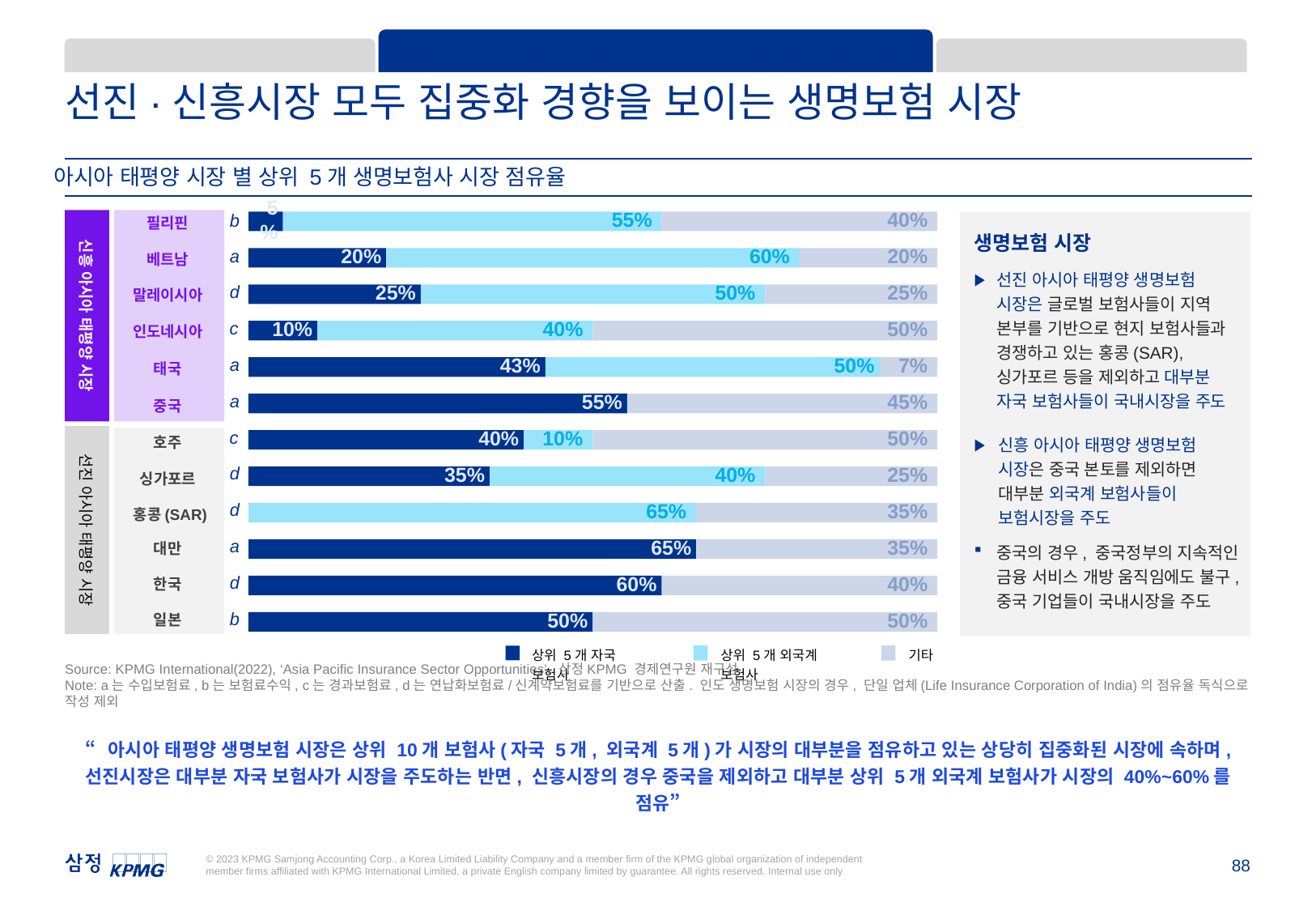

2. Competition: 경쟁 심화에 따른 차별화
1. Market 진출방식 및 거버넌스
3. Product & Channel: 상품 경쟁력 및 채널·파트너십
선진·신흥시장 모두 집중화 경향을 보이는 생명보험 시장
아시아 태평양 시장 별 상위 5개 생명보험사 시장 점유율
신흥 아시아 태평양 시장
선진 아시아 태평양 시장

5%
55%
40%
생명보험 시장
선진 아시아 태평양 생명보험 시장은 글로벌 보험사들이 지역 본부를 기반으로 현지 보험사들과 경쟁하고 있는 홍콩(SAR), 싱가포르 등을 제외하고 대부분 자국 보험사들이 국내시장을 주도
신흥 아시아 태평양 생명보험 시장은 중국 본토를 제외하면 대부분 외국계 보험사들이 보험시장을 주도
중국의 경우, 중국정부의 지속적인 금융 서비스 개방 움직임에도 불구, 중국 기업들이 국내시장을 주도

b
필리핀
20%
60%
20%
a
베트남
d
25%
50%
25%
말레이시아
c
10%
40%
50%
인도네시아
a
43%
50%
7%
태국
a
55%
45%
중국

c
40%
10%
50%
호주
d
35%
40%
25%
싱가포르
d
65%
35%
홍콩(SAR)
a
65%
35%
대만
한국
d
60%
40%
일본
b
50%
50%
상위 5개 자국 보험사
상위 5개 외국계 보험사
기타

Source: KPMG International(2022), ‘Asia Pacific Insurance Sector Opportunities’, 삼정KPMG 경제연구원 재구성
Note: a는 수입보험료, b는 보험료수익, c는 경과보험료, d는 연납화보험료/신계약보험료를 기반으로 산출. 인도 생명보험 시장의 경우, 단일 업체(Life Insurance Corporation of India)의 점유율 독식으로 작성 제외
“아시아 태평양 생명보험 시장은 상위 10개 보험사(자국 5개, 외국계 5개)가 시장의 대부분을 점유하고 있는 상당히 집중화된 시장에 속하며, 선진시장은 대부분 자국 보험사가 시장을 주도하는 반면, 신흥시장의 경우 중국을 제외하고 대부분 상위 5개 외국계 보험사가 시장의 40%~60%를 점유”